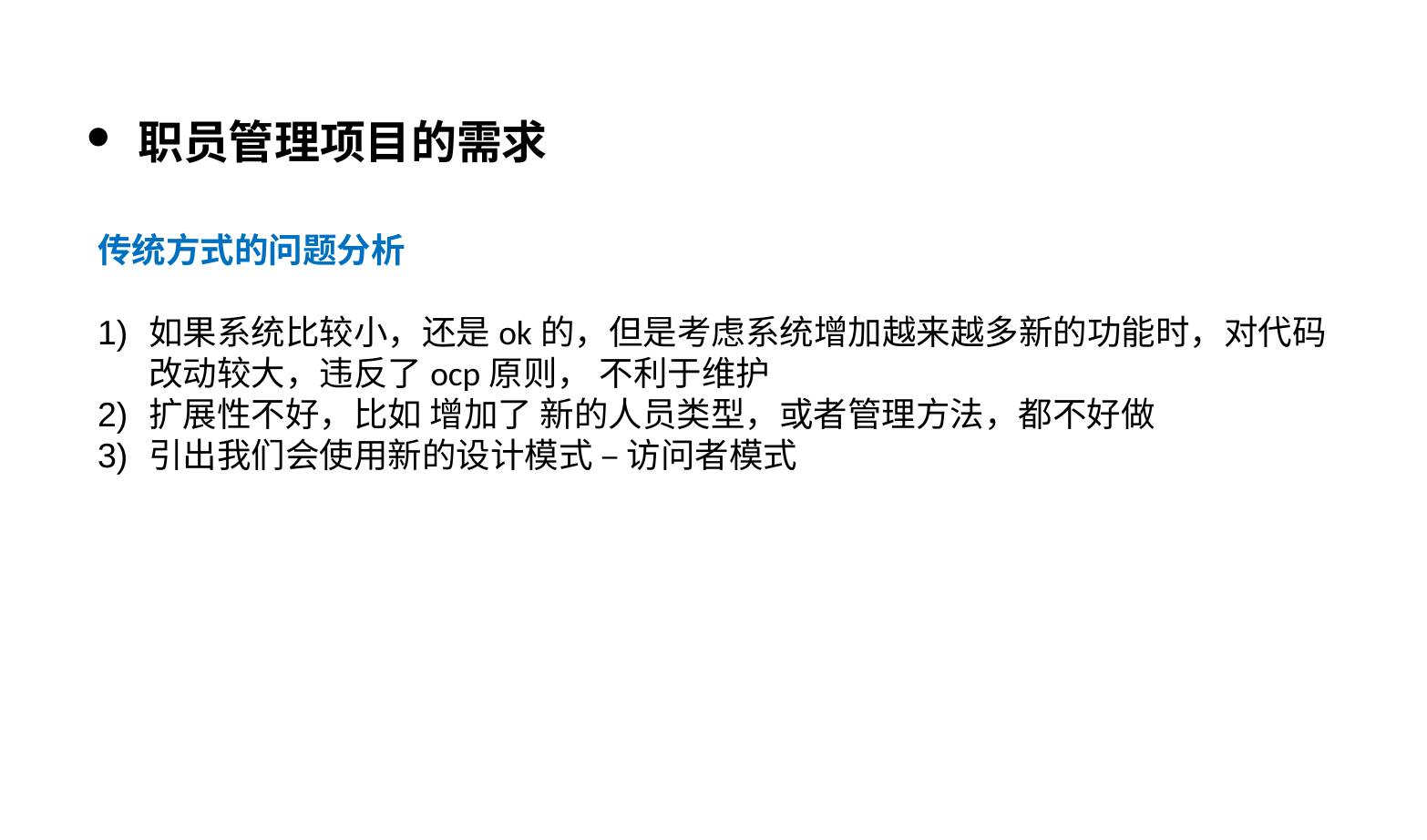

职员管理项目的需求

传统方式的问题分析

如果系统比较小，还是ok的，但是考虑系统增加越来越多新的功能时，对代码改动较大，违反了ocp原则， 不利于维护
扩展性不好，比如 增加了 新的人员类型，或者管理方法，都不好做
引出我们会使用新的设计模式 – 访问者模式